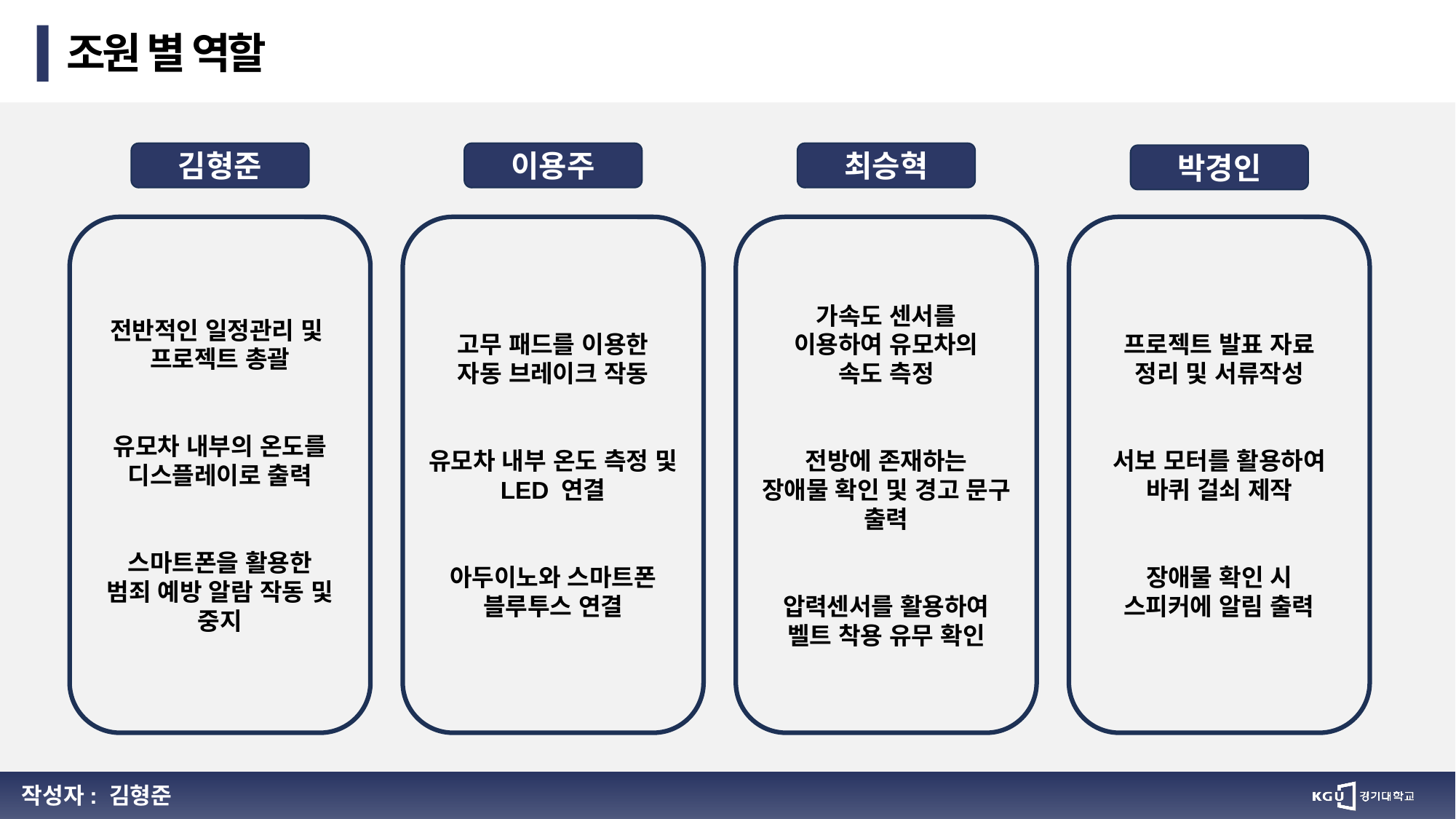

조원 별 역할

김형준
이용주
최승혁
박경인
전반적인 일정관리 및  프로젝트 총괄

유모차 내부의 온도를
디스플레이로 출력

스마트폰을 활용한
범죄 예방 알람 작동 및 중지
고무 패드를 이용한
자동 브레이크 작동

유모차 내부 온도 측정 및 LED 연결

아두이노와 스마트폰
블루투스 연결
가속도 센서를
이용하여 유모차의
속도 측정

전방에 존재하는
장애물 확인 및 경고 문구 출력

압력센서를 활용하여
벨트 착용 유무 확인
프로젝트 발표 자료
정리 및 서류작성

서보 모터를 활용하여
바퀴 걸쇠 제작

장애물 확인 시
스피커에 알림 출력
작성자: 김형준